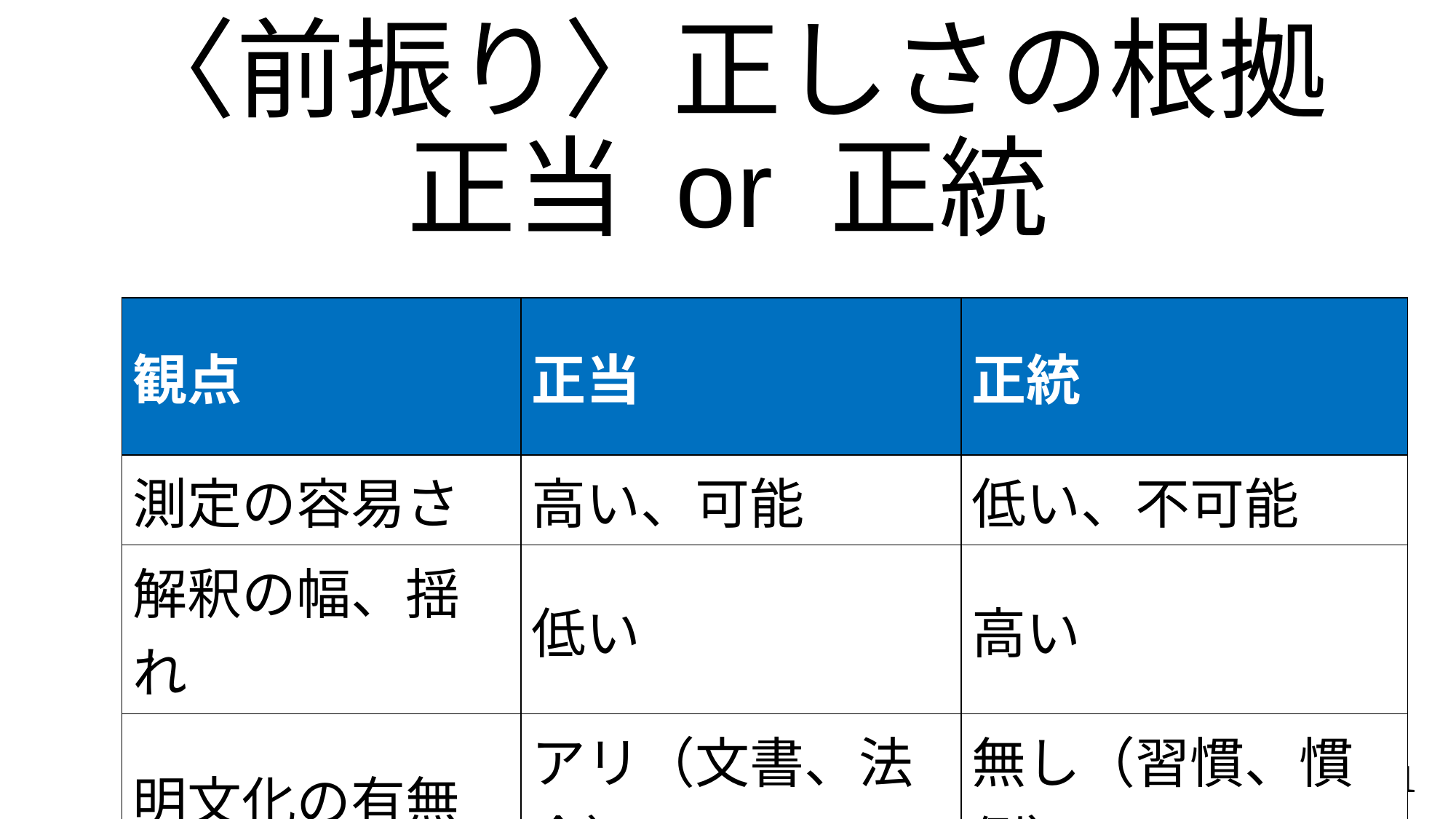

# 〈前振り〉正しさの根拠 正当 or 正統
| 観点 | 正当 | 正統 |
| --- | --- | --- |
| 測定の容易さ | 高い、可能 | 低い、不可能 |
| 解釈の幅、揺れ | 低い | 高い |
| 明文化の有無 | アリ（文書、法令） | 無し（習慣、慣例） |
31